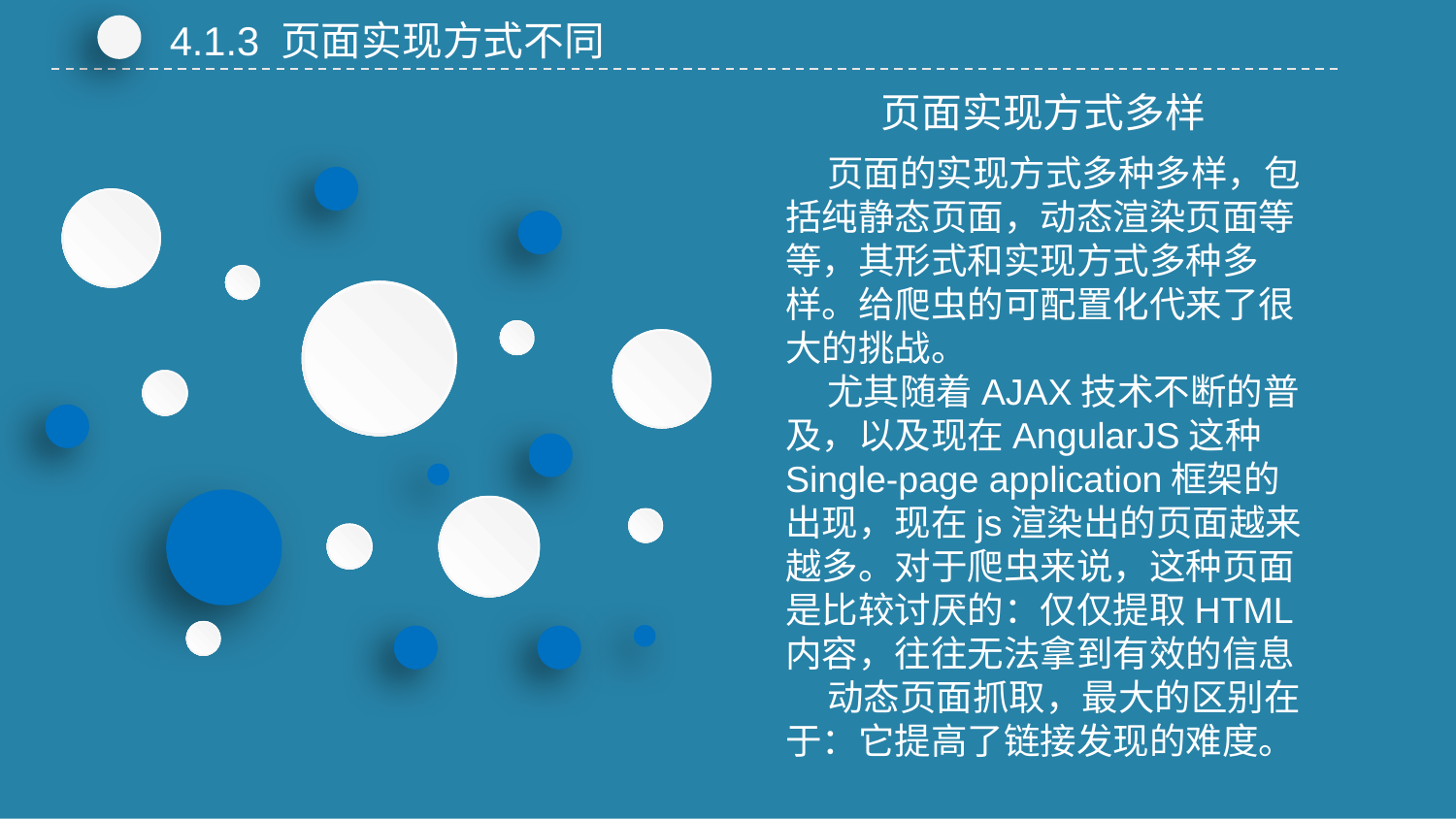

4.1.3 页面实现方式不同

页面实现方式多样
    页面的实现方式多种多样，包括纯静态页面，动态渲染页面等等，其形式和实现方式多种多样。给爬虫的可配置化代来了很大的挑战。
    尤其随着AJAX技术不断的普及，以及现在AngularJS这种Single-page application框架的出现，现在js渲染出的页面越来越多。对于爬虫来说，这种页面是比较讨厌的：仅仅提取HTML内容，往往无法拿到有效的信息
    动态页面抓取，最大的区别在于：它提高了链接发现的难度。